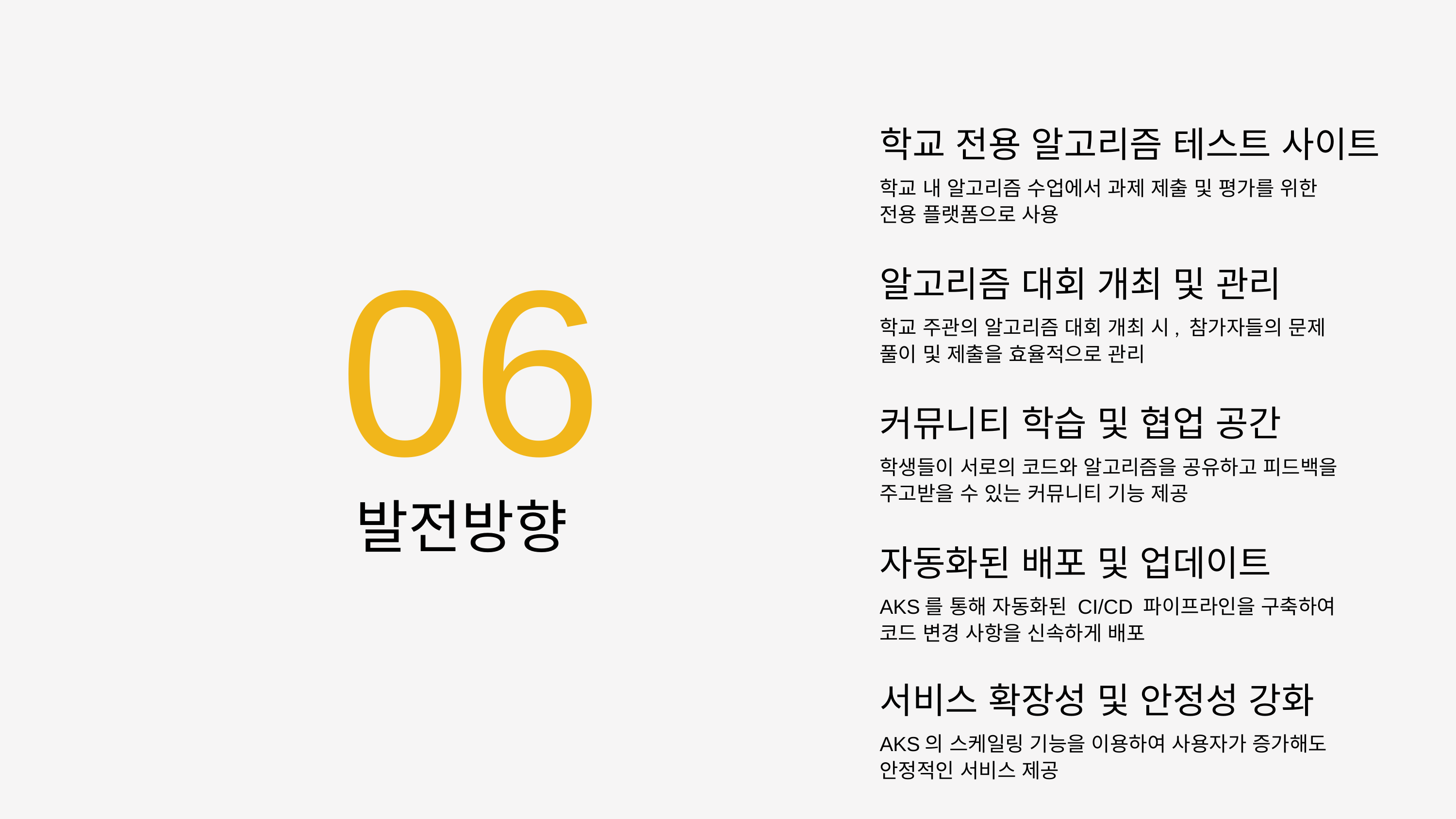

학교 전용 알고리즘 테스트 사이트
학교 내 알고리즘 수업에서 과제 제출 및 평가를 위한 전용 플랫폼으로 사용
06
알고리즘 대회 개최 및 관리
학교 주관의 알고리즘 대회 개최 시, 참가자들의 문제 풀이 및 제출을 효율적으로 관리
커뮤니티 학습 및 협업 공간
학생들이 서로의 코드와 알고리즘을 공유하고 피드백을 주고받을 수 있는 커뮤니티 기능 제공
발전방향
자동화된 배포 및 업데이트
AKS를 통해 자동화된 CI/CD 파이프라인을 구축하여 코드 변경 사항을 신속하게 배포
서비스 확장성 및 안정성 강화
AKS의 스케일링 기능을 이용하여 사용자가 증가해도 안정적인 서비스 제공